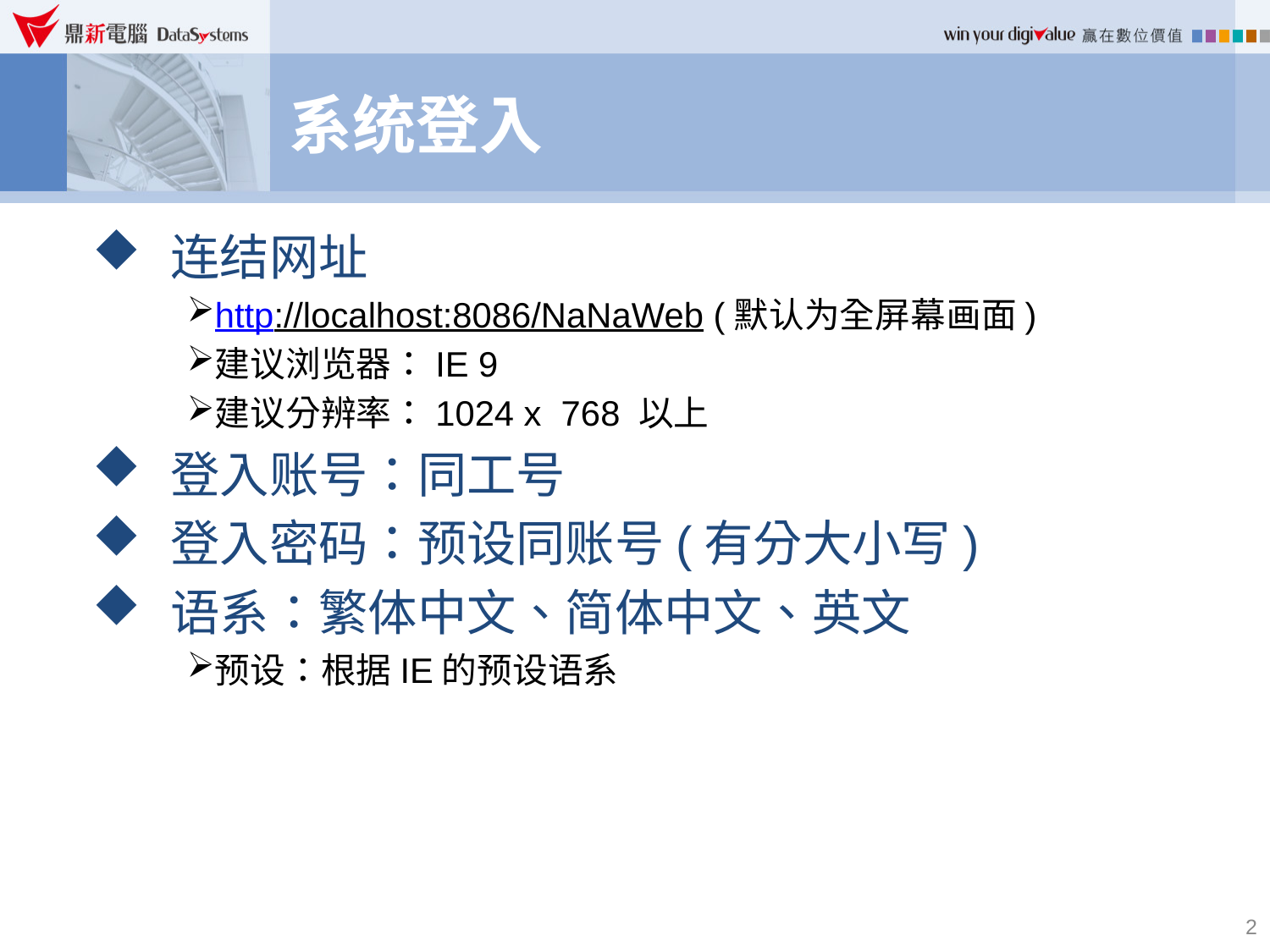

# 系统登入
连结网址
http://localhost:8086/NaNaWeb (默认为全屏幕画面)
建议浏览器：IE 9
建议分辨率：1024 x  768 以上
登入账号：同工号
登入密码：预设同账号(有分大小写)
语系：繁体中文、简体中文、英文
预设：根据IE的预设语系

2